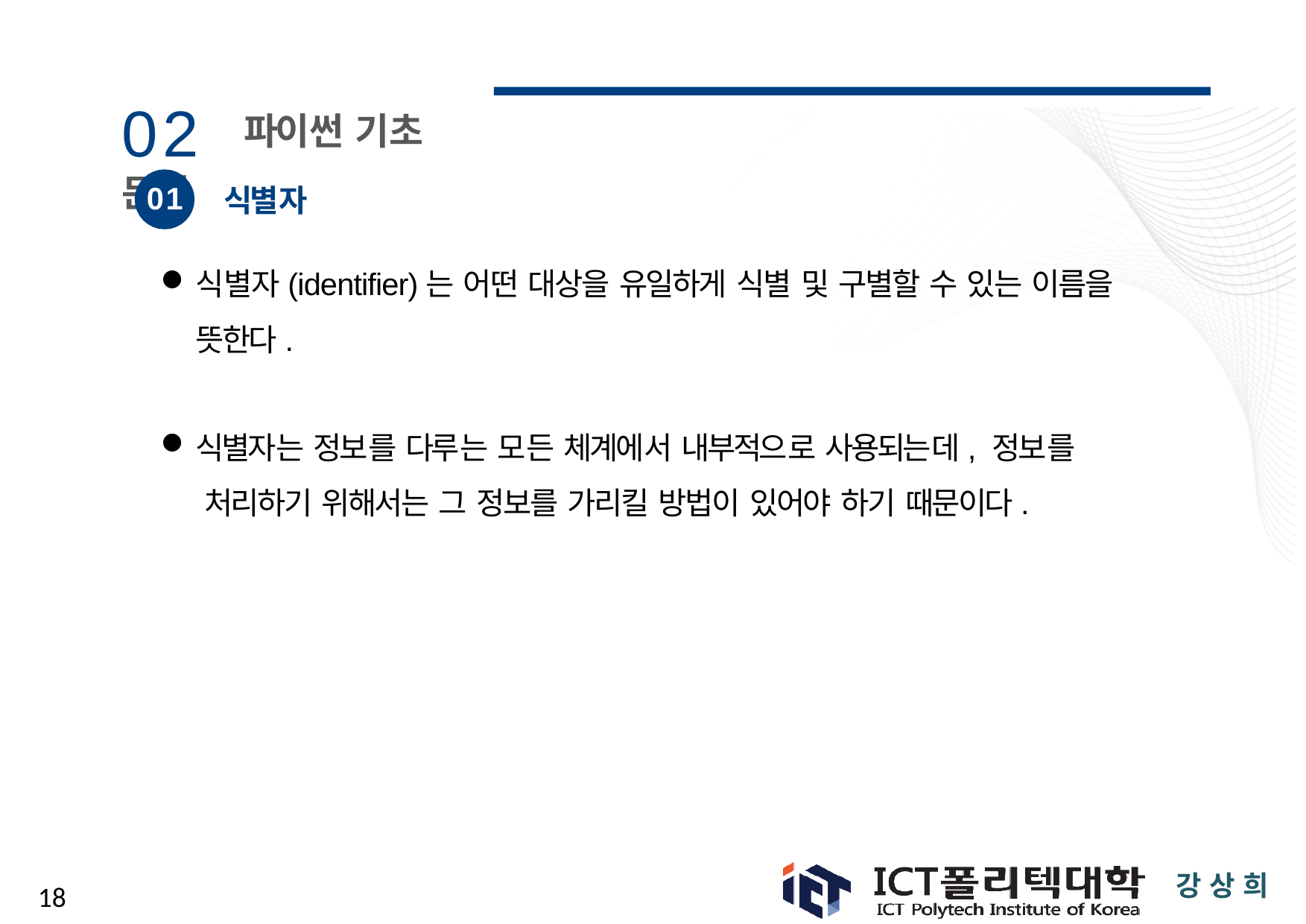

# 02 파이썬 기초 문형

01
식별자
식별자(identifier)는 어떤 대상을 유일하게 식별 및 구별할 수 있는 이름을  뜻한다.

식별자는 정보를 다루는 모든 체계에서 내부적으로 사용되는데, 정보를  처리하기 위해서는 그 정보를 가리킬 방법이 있어야 하기 때문이다.